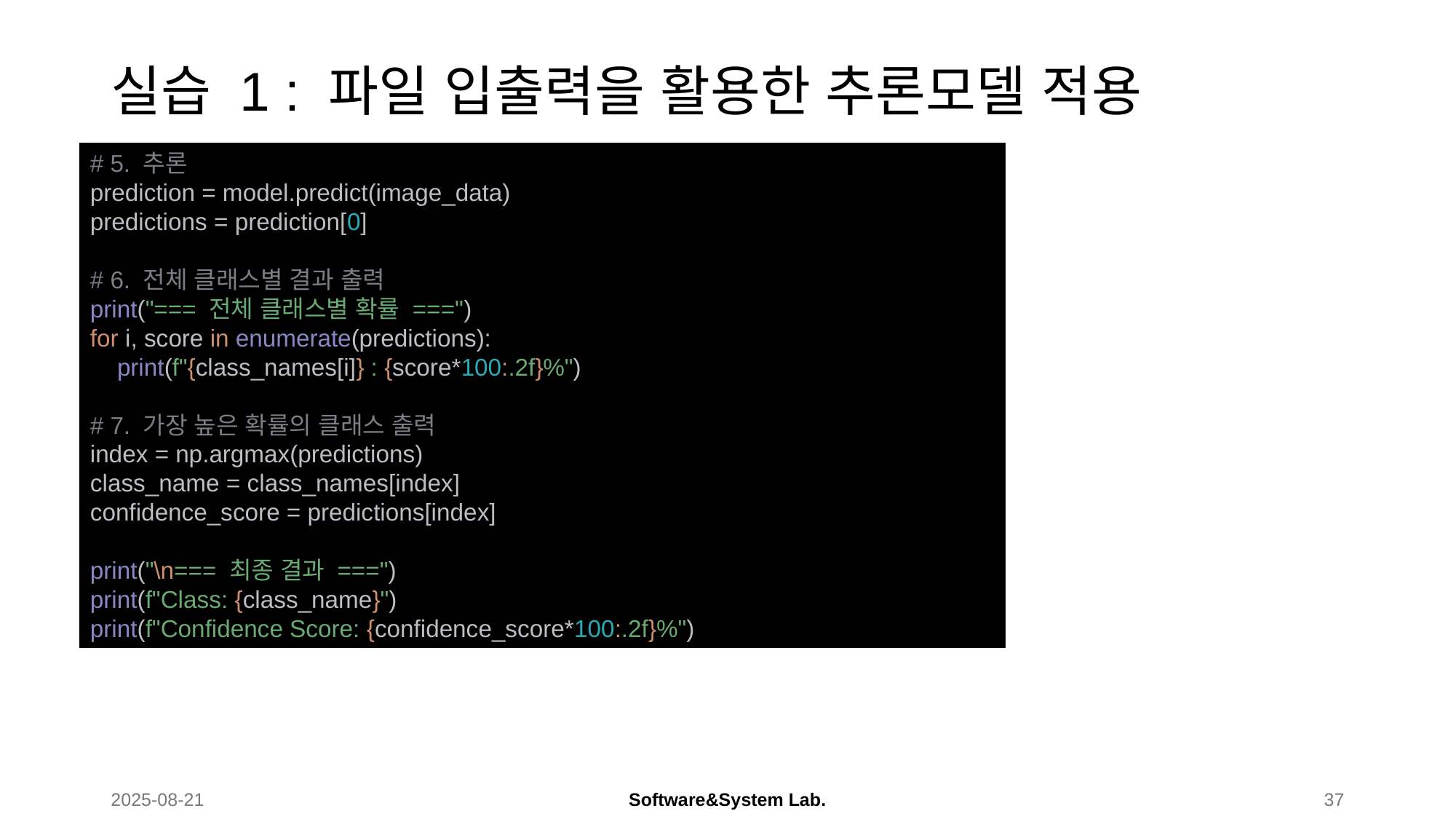

# 실습 1 : 파일 입출력을 활용한 추론모델 적용
# 5. 추론 prediction = model.predict(image_data) predictions = prediction[0] # 6. 전체 클래스별 결과 출력 print("=== 전체 클래스별 확률 ===") for i, score in enumerate(predictions): print(f"{class_names[i]} : {score*100:.2f}%") # 7. 가장 높은 확률의 클래스 출력 index = np.argmax(predictions) class_name = class_names[index] confidence_score = predictions[index] print("\n=== 최종 결과 ===") print(f"Class: {class_name}") print(f"Confidence Score: {confidence_score*100:.2f}%")
2025-08-21
Software&System Lab.
37